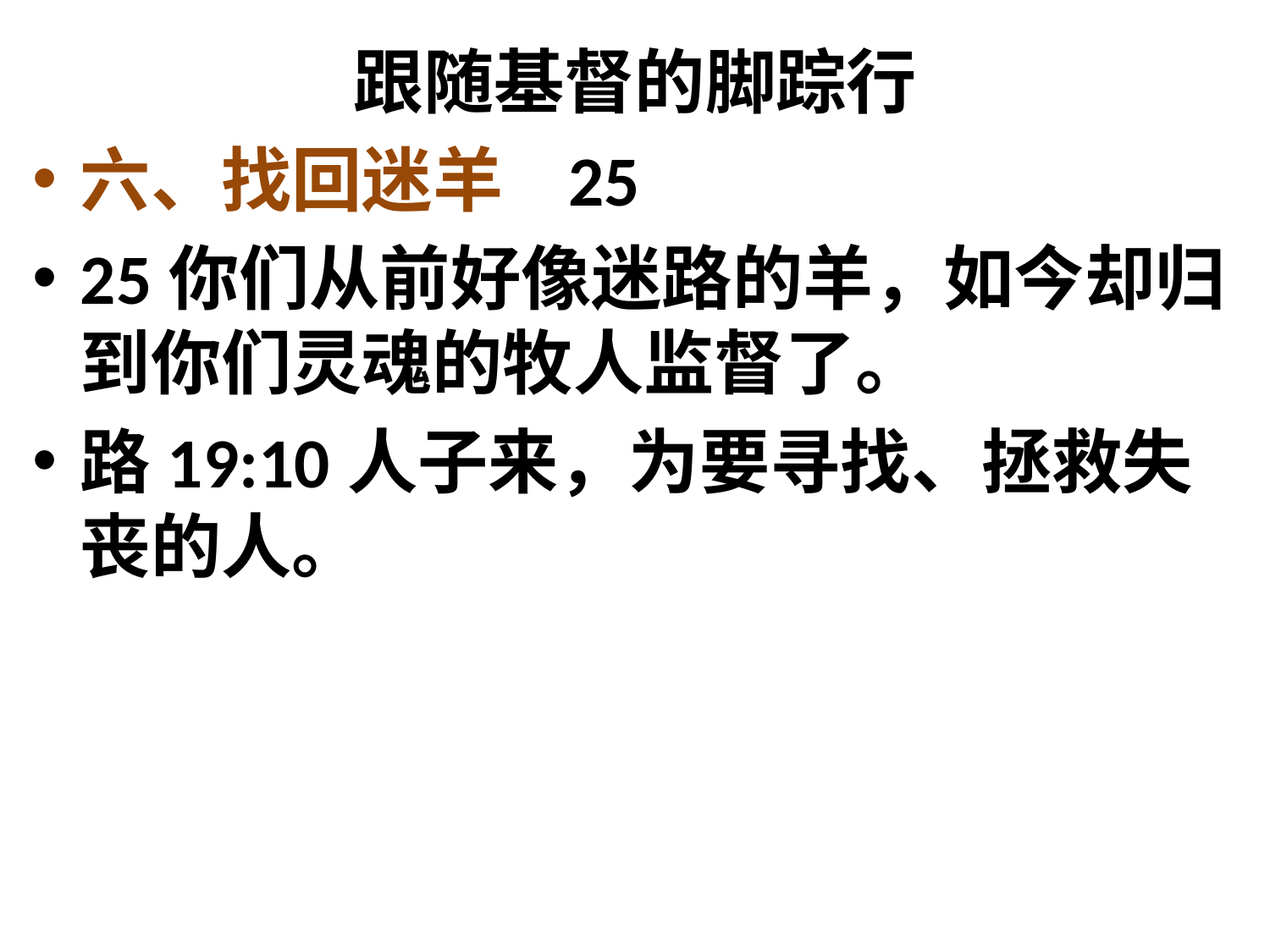

# 跟随基督的脚踪行
六、找回迷羊   25
25你们从前好像迷路的羊，如今却归到你们灵魂的牧人监督了。
路19:10人子来，为要寻找、拯救失丧的人。